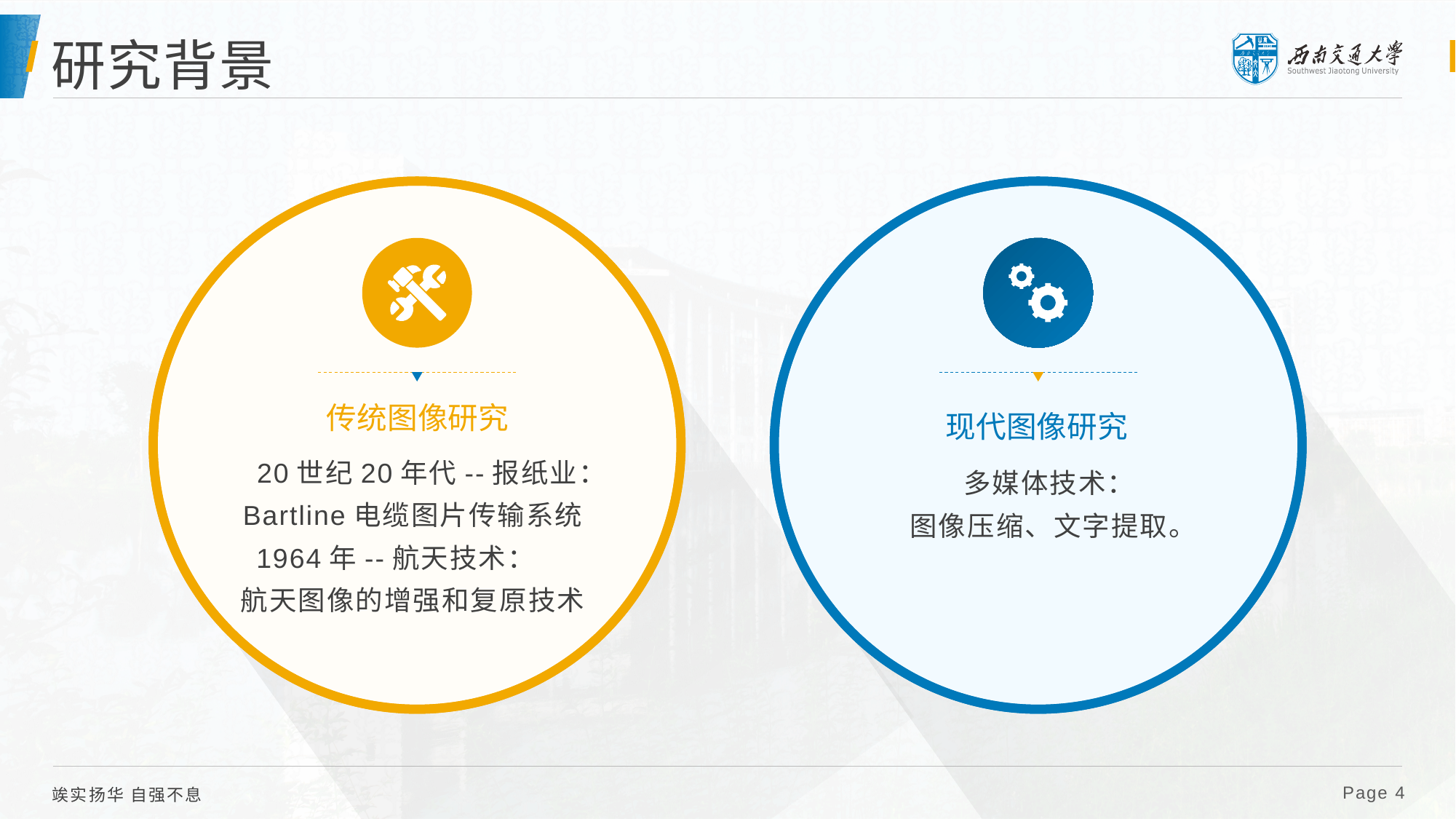

# 研究背景

传统图像研究
现代图像研究
     20世纪20年代--报纸业：Bartline电缆图片传输系统
    1964年--航天技术：          航天图像的增强和复原技术

  多媒体技术：
   图像压缩、文字提取。
  Page 4